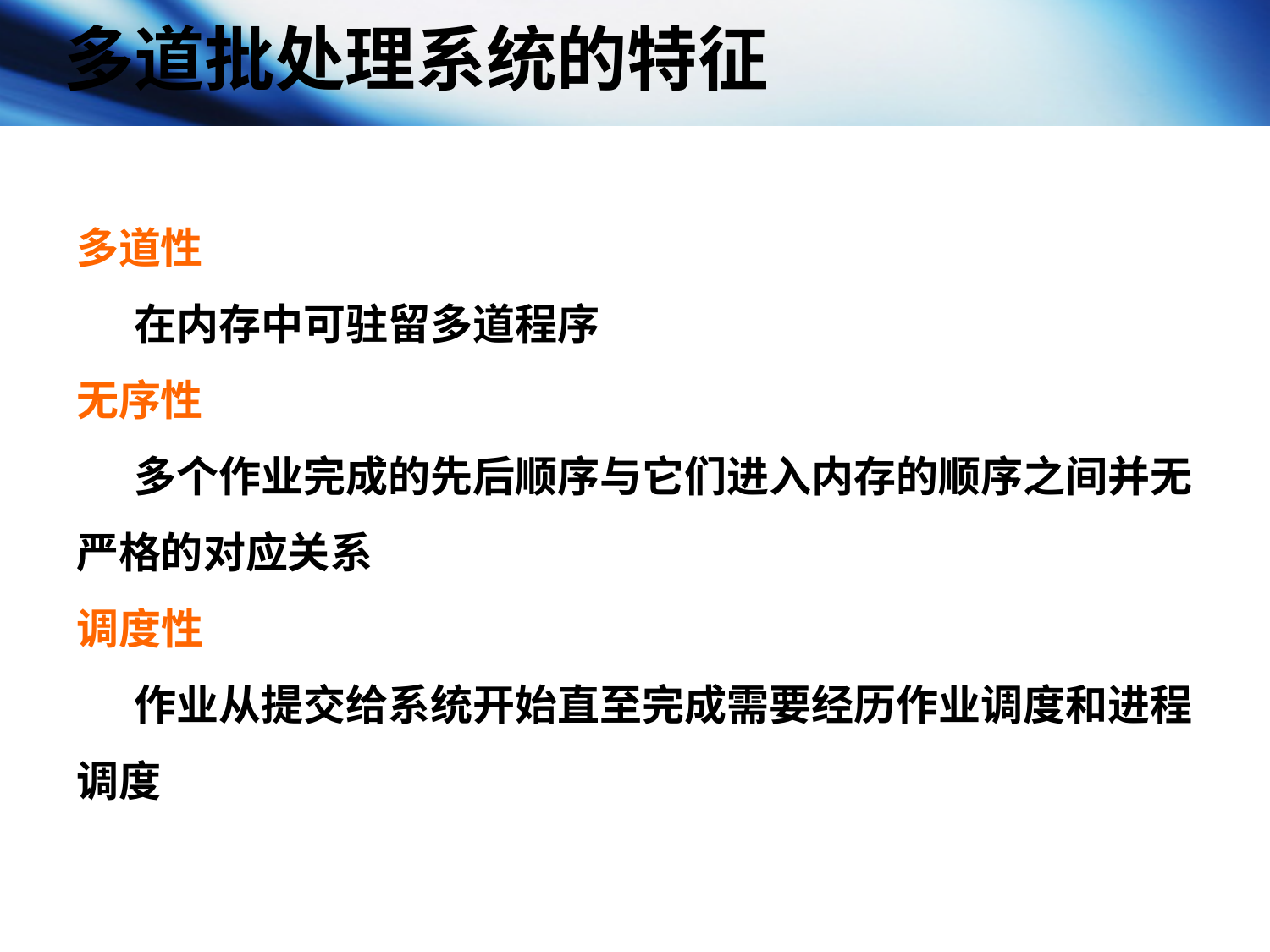

多道批处理系统的特征
多道性
     在内存中可驻留多道程序
无序性
     多个作业完成的先后顺序与它们进入内存的顺序之间并无严格的对应关系
调度性
     作业从提交给系统开始直至完成需要经历作业调度和进程调度